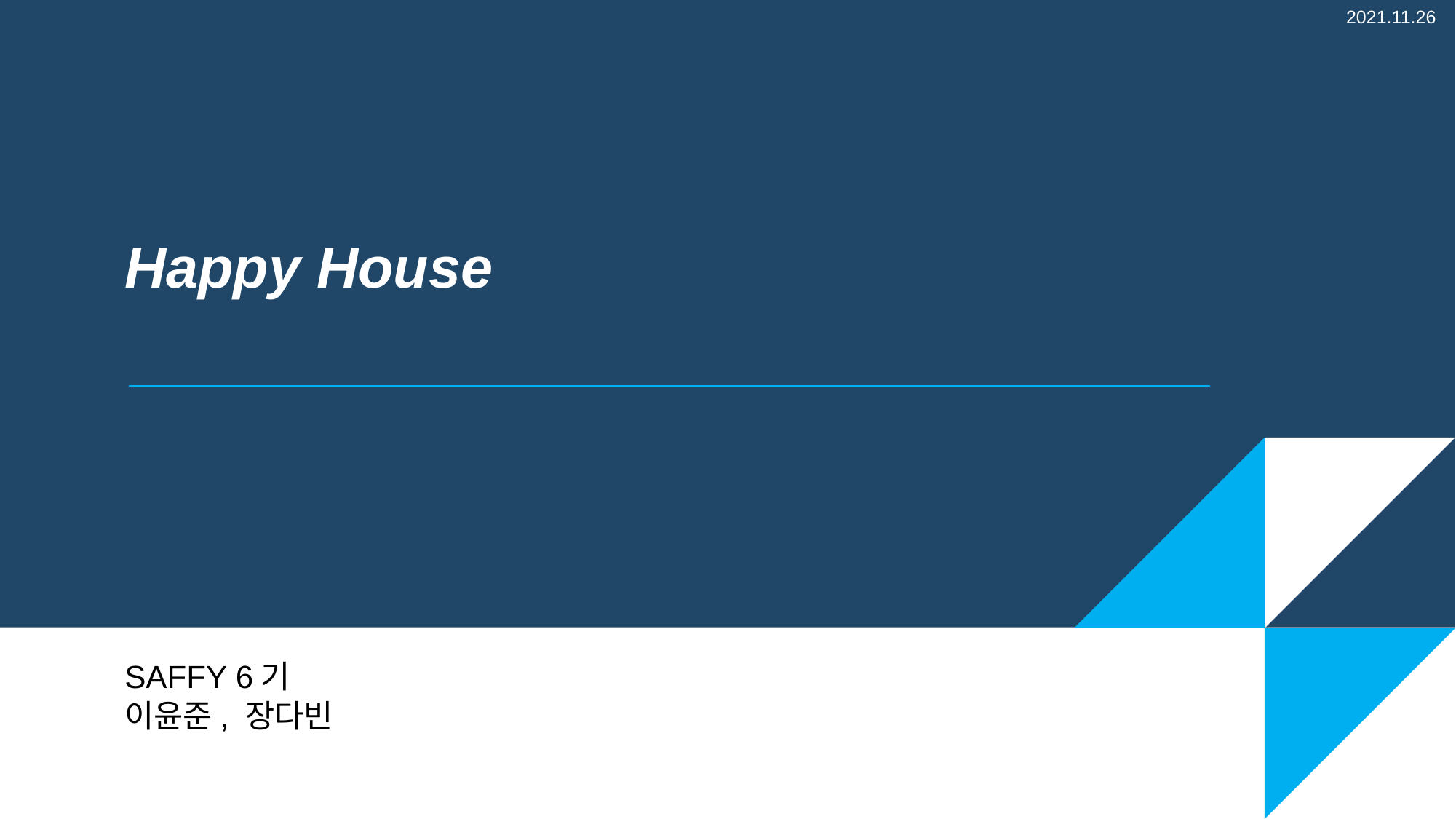

2021.11.26

# Happy House

SAFFY 6기
이윤준, 장다빈